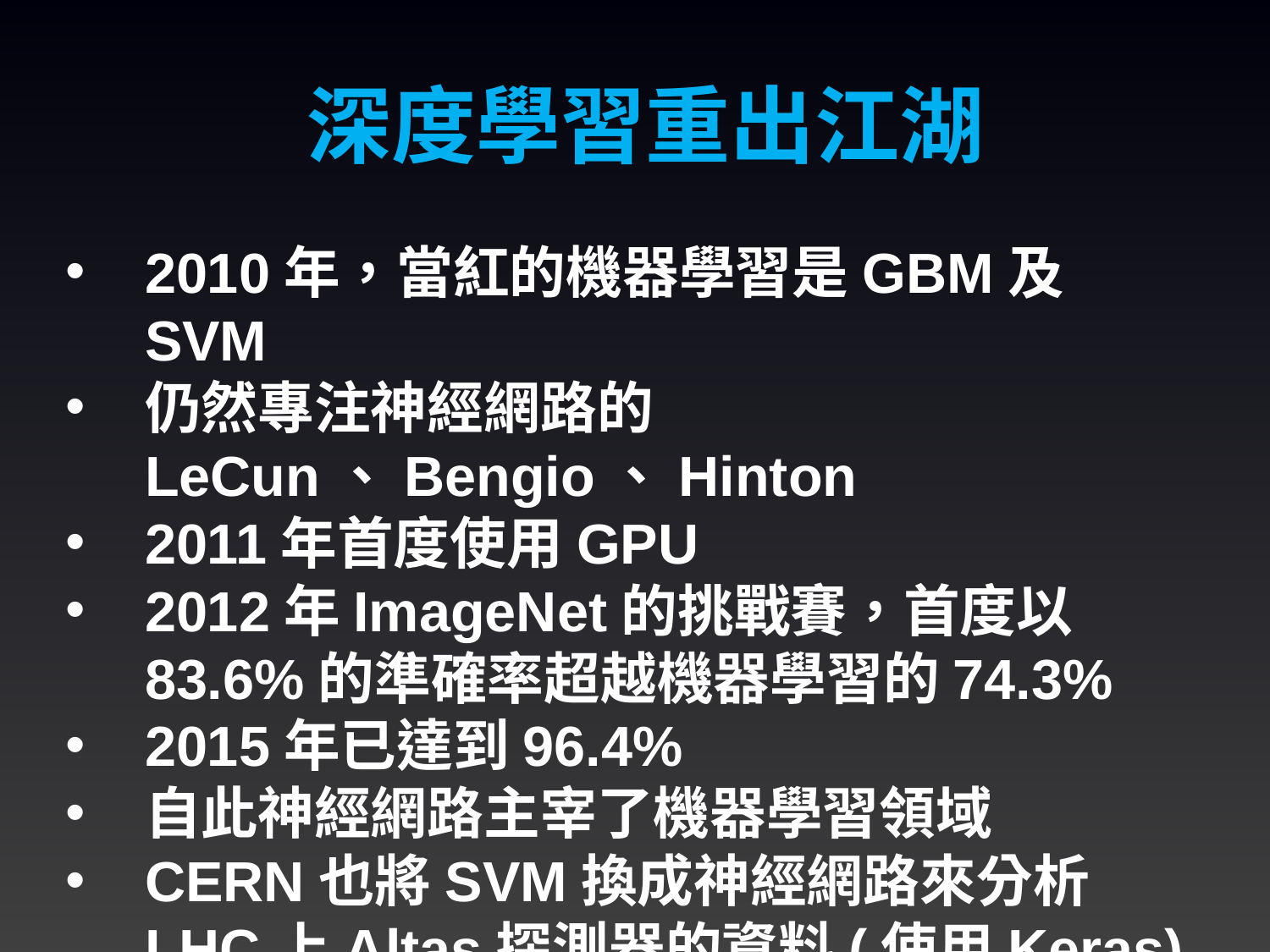

深度學習重出江湖
2010年，當紅的機器學習是GBM及SVM
仍然專注神經網路的LeCun、Bengio、Hinton
2011年首度使用GPU
2012年ImageNet的挑戰賽，首度以83.6%的準確率超越機器學習的74.3%
2015年已達到96.4%
自此神經網路主宰了機器學習領域
CERN也將SVM換成神經網路來分析LHC上Altas探測器的資料(使用Keras)